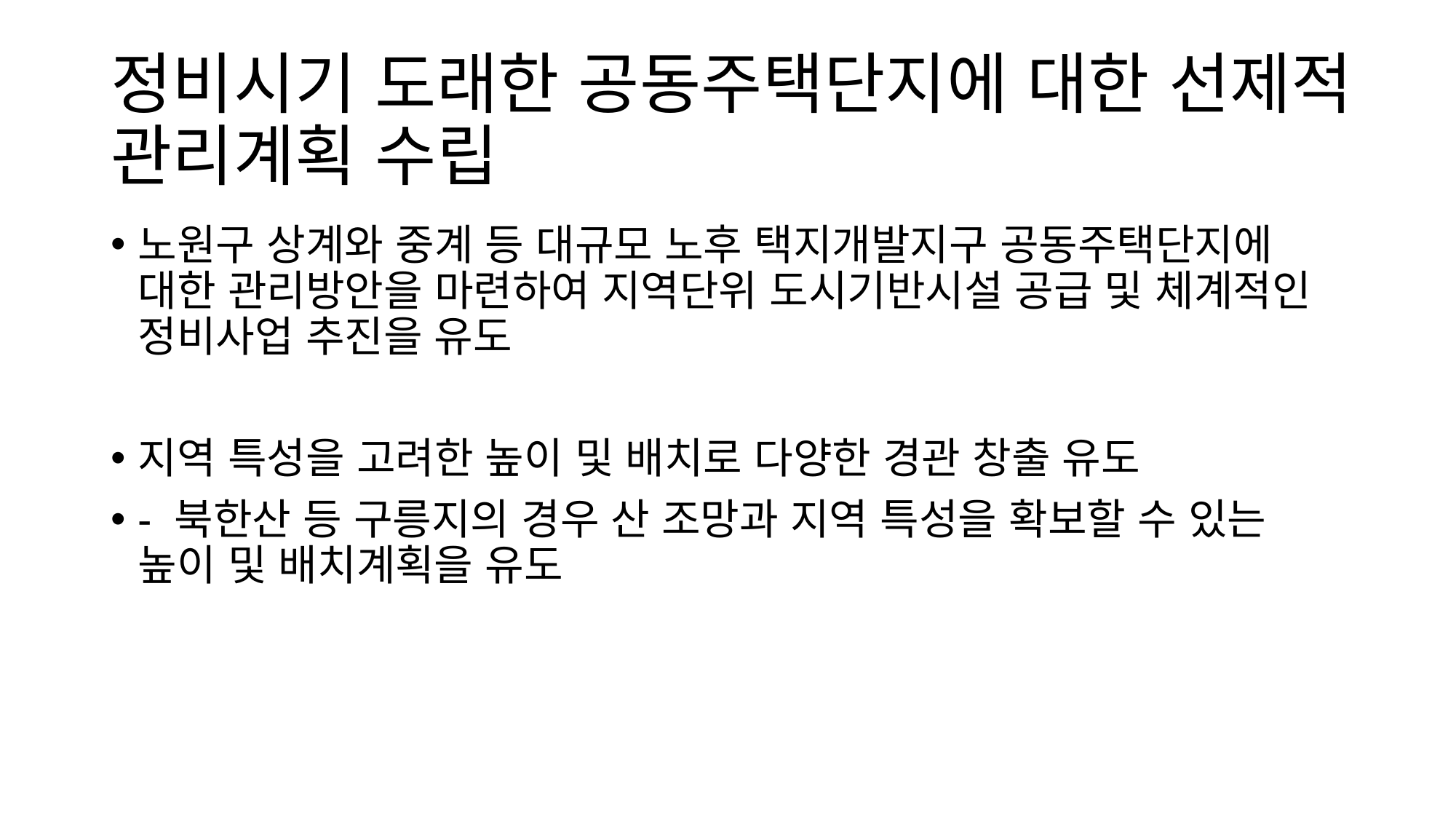

# 정비시기 도래한 공동주택단지에 대한 선제적 관리계획 수립
노원구 상계와 중계 등 대규모 노후 택지개발지구 공동주택단지에 대한 관리방안을 마련하여 지역단위 도시기반시설 공급 및 체계적인 정비사업 추진을 유도

지역 특성을 고려한 높이 및 배치로 다양한 경관 창출 유도
- 북한산 등 구릉지의 경우 산 조망과 지역 특성을 확보할 수 있는 높이 및 배치계획을 유도